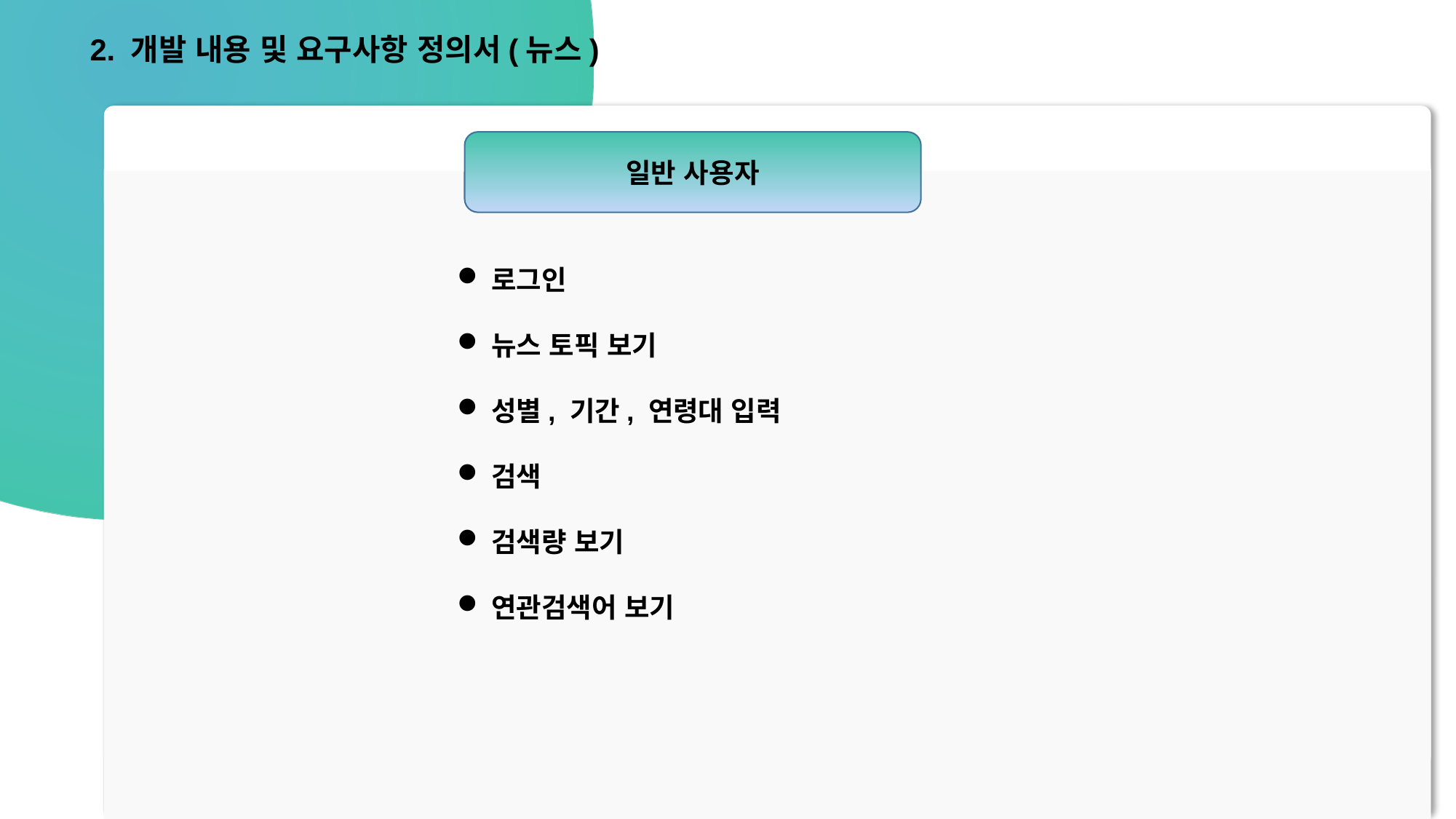

2. 개발 내용 및 요구사항 정의서(뉴스)
일반 사용자
로그인

뉴스 토픽 보기

성별, 기간, 연령대 입력

검색

검색량 보기

연관검색어 보기